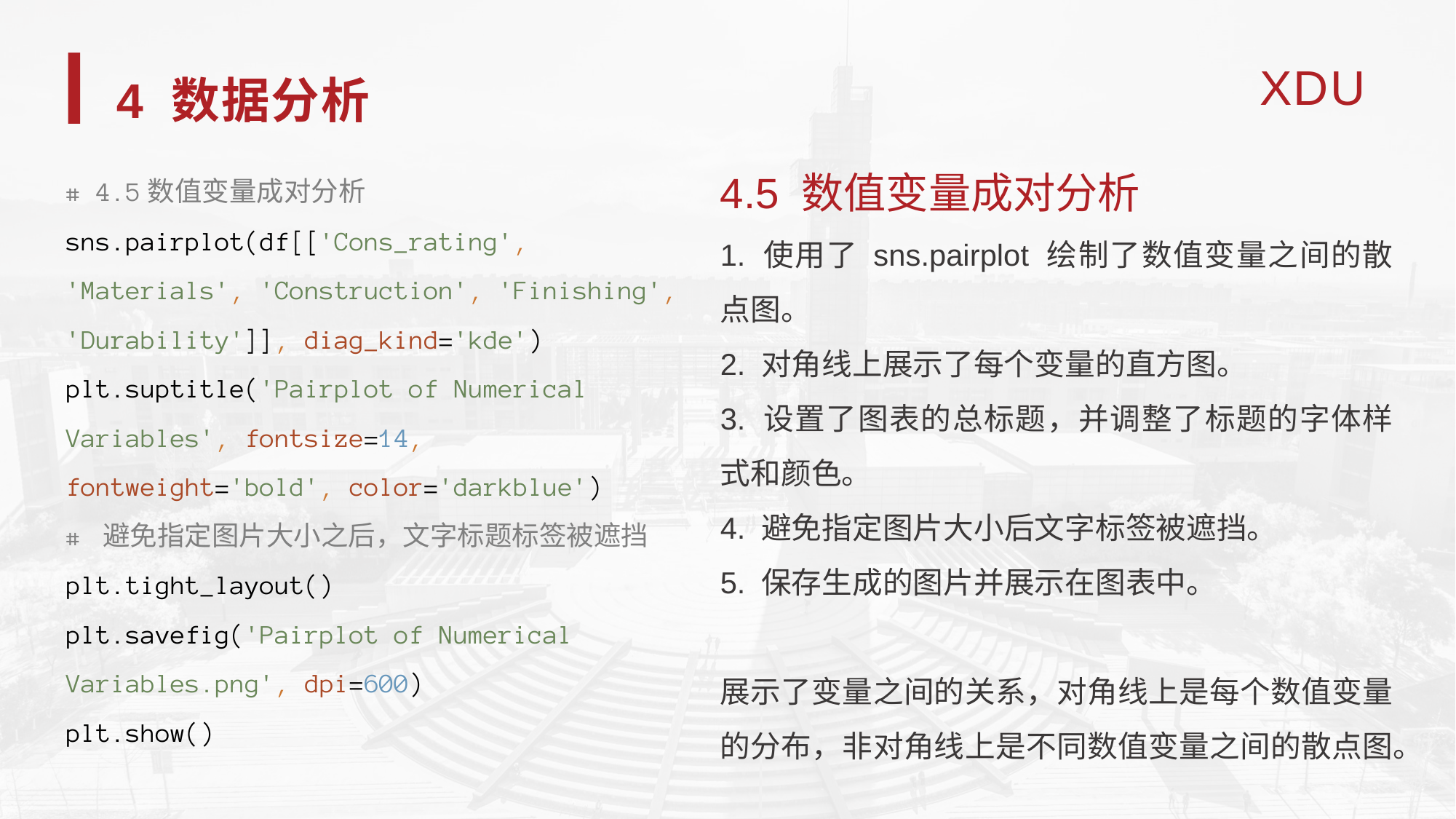

4 数据分析
# 4.5数值变量成对分析 sns.pairplot(df[['Cons_rating', 'Materials', 'Construction', 'Finishing', 'Durability']], diag_kind='kde') plt.suptitle('Pairplot of Numerical Variables', fontsize=14, fontweight='bold', color='darkblue') # 避免指定图片大小之后，文字标题标签被遮挡 plt.tight_layout() plt.savefig('Pairplot of Numerical Variables.png', dpi=600) plt.show()
4.5 数值变量成对分析
1. 使用了 sns.pairplot 绘制了数值变量之间的散点图。
2. 对角线上展示了每个变量的直方图。
3. 设置了图表的总标题，并调整了标题的字体样式和颜色。
4. 避免指定图片大小后文字标签被遮挡。
5. 保存生成的图片并展示在图表中。

展示了变量之间的关系，对角线上是每个数值变量的分布，非对角线上是不同数值变量之间的散点图。